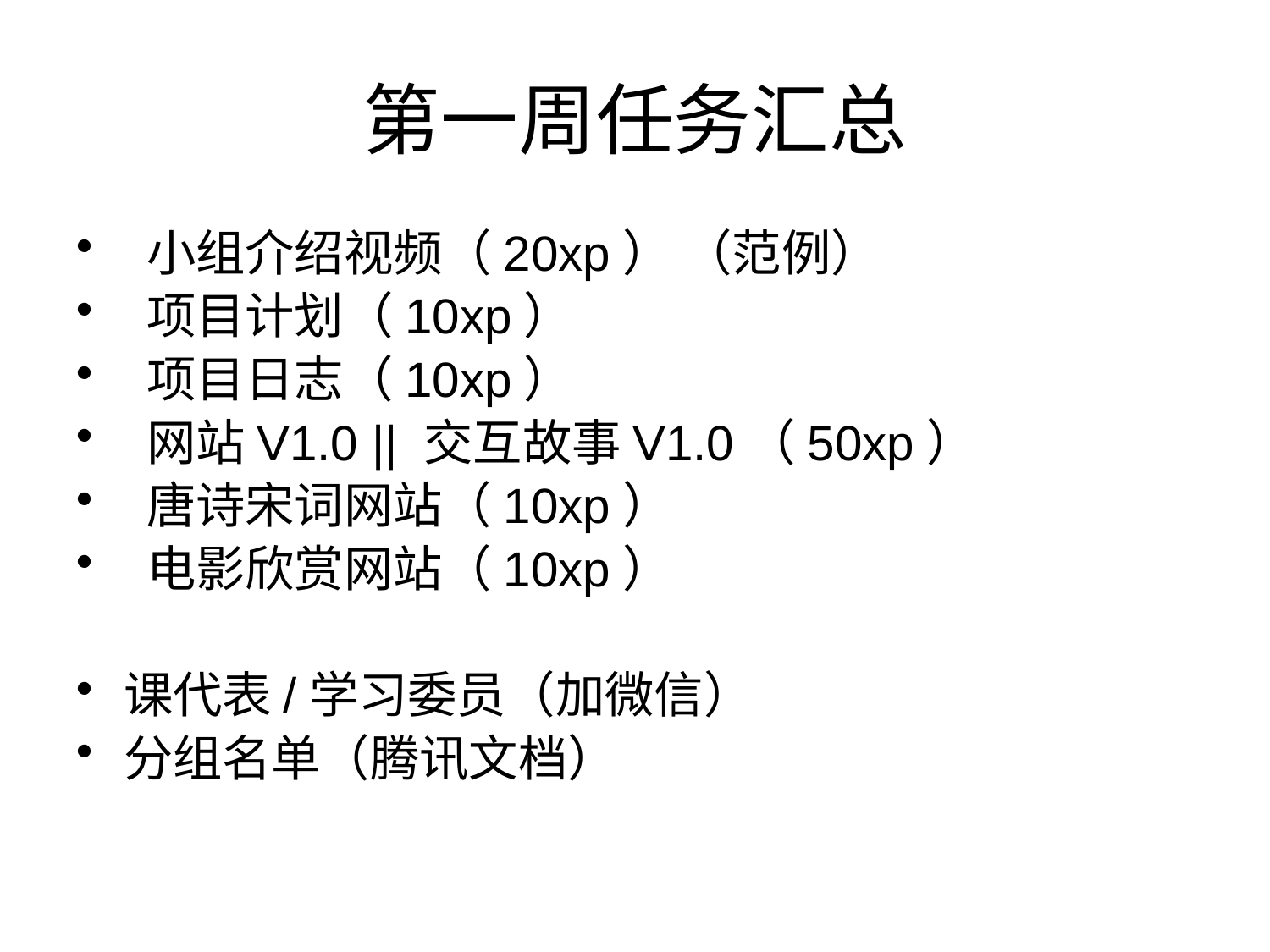

# 第一周任务汇总
 小组介绍视频（20xp） （范例）
 项目计划（10xp）
 项目日志（10xp）
 网站V1.0 || 交互故事V1.0（50xp）
 唐诗宋词网站（10xp）
 电影欣赏网站（10xp）

课代表/学习委员（加微信）
分组名单（腾讯文档）